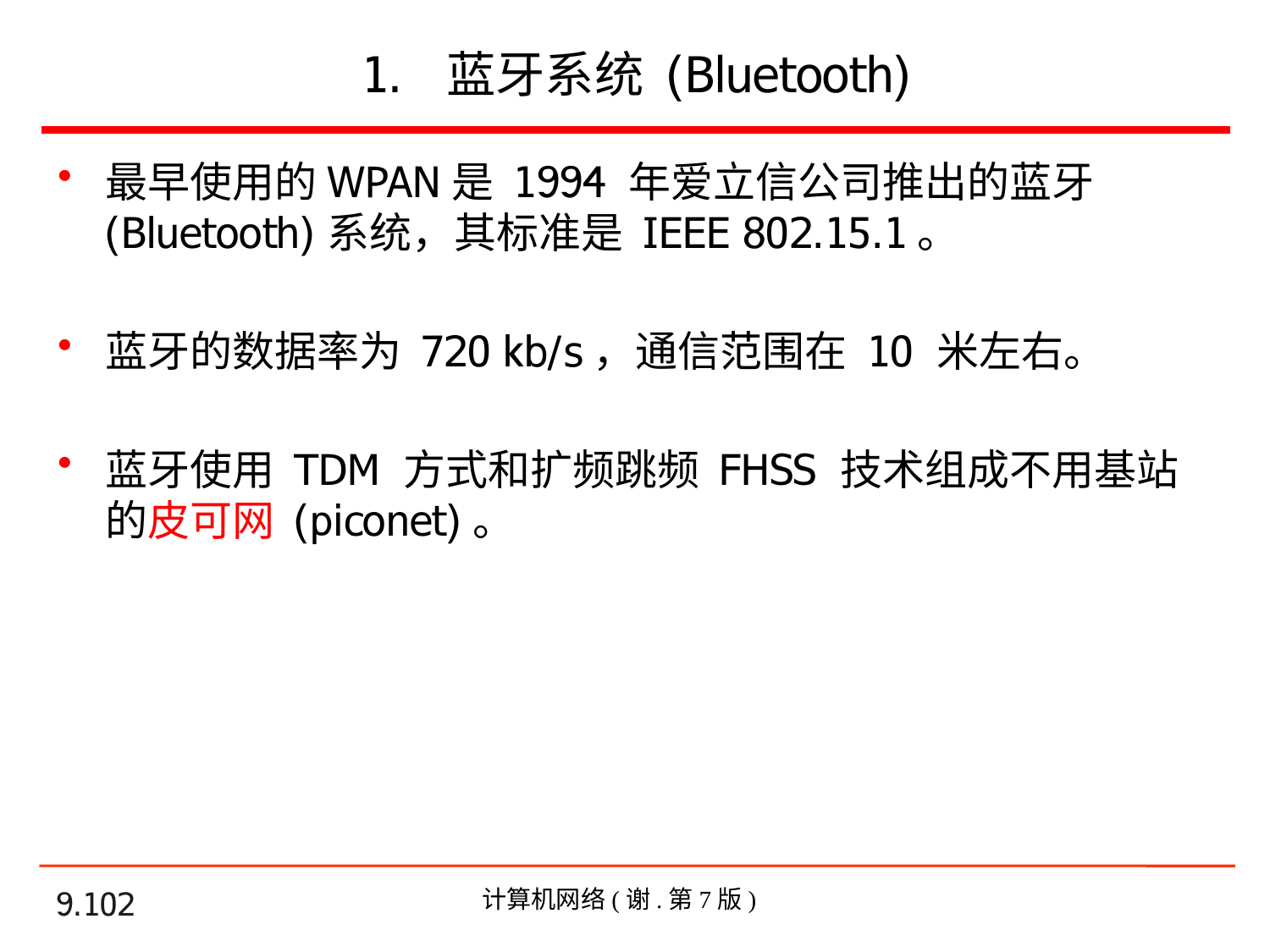

# 1.  蓝牙系统 (Bluetooth)
最早使用的WPAN是 1994 年爱立信公司推出的蓝牙(Bluetooth)系统，其标准是 IEEE 802.15.1。

蓝牙的数据率为 720 kb/s，通信范围在 10 米左右。

蓝牙使用 TDM 方式和扩频跳频 FHSS 技术组成不用基站的皮可网 (piconet)。